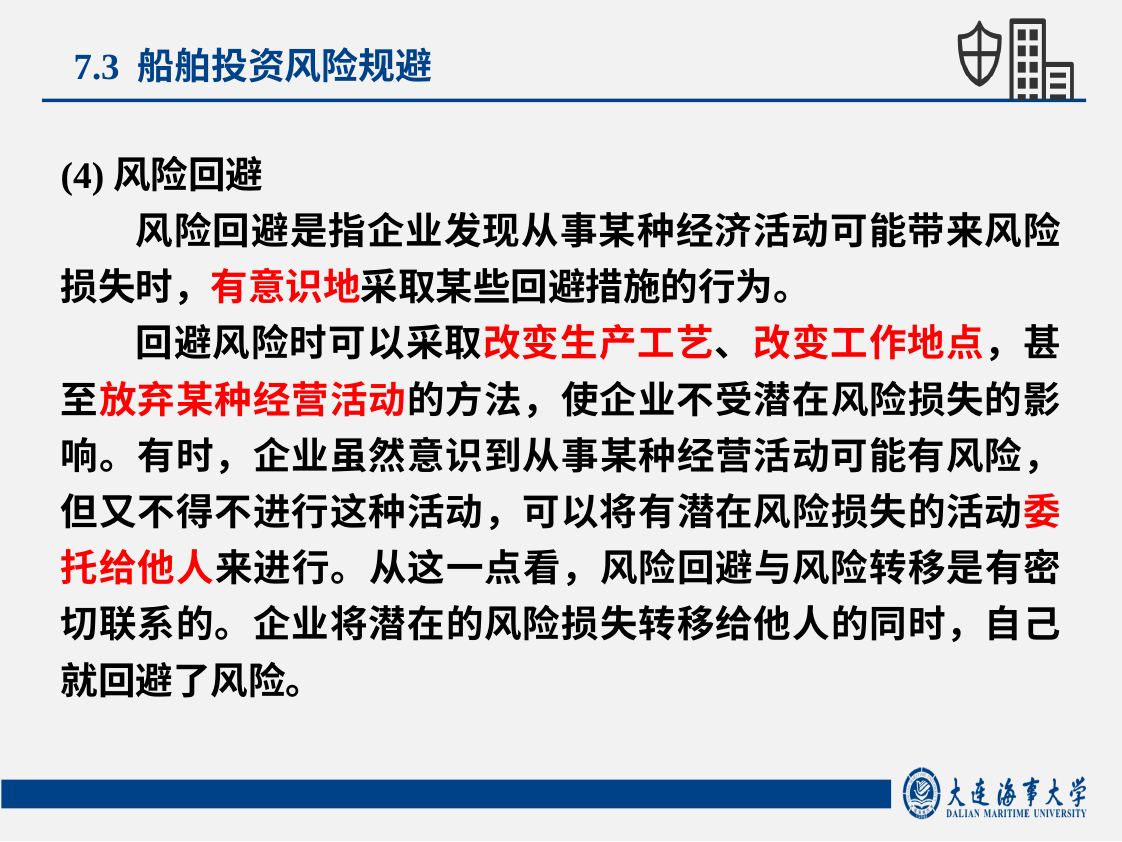

7.3 船舶投资风险规避
(4)风险回避
风险回避是指企业发现从事某种经济活动可能带来风险损失时，有意识地采取某些回避措施的行为。
回避风险时可以采取改变生产工艺、改变工作地点，甚至放弃某种经营活动的方法，使企业不受潜在风险损失的影响。有时，企业虽然意识到从事某种经营活动可能有风险，但又不得不进行这种活动，可以将有潜在风险损失的活动委托给他人来进行。从这一点看，风险回避与风险转移是有密切联系的。企业将潜在的风险损失转移给他人的同时，自己就回避了风险。